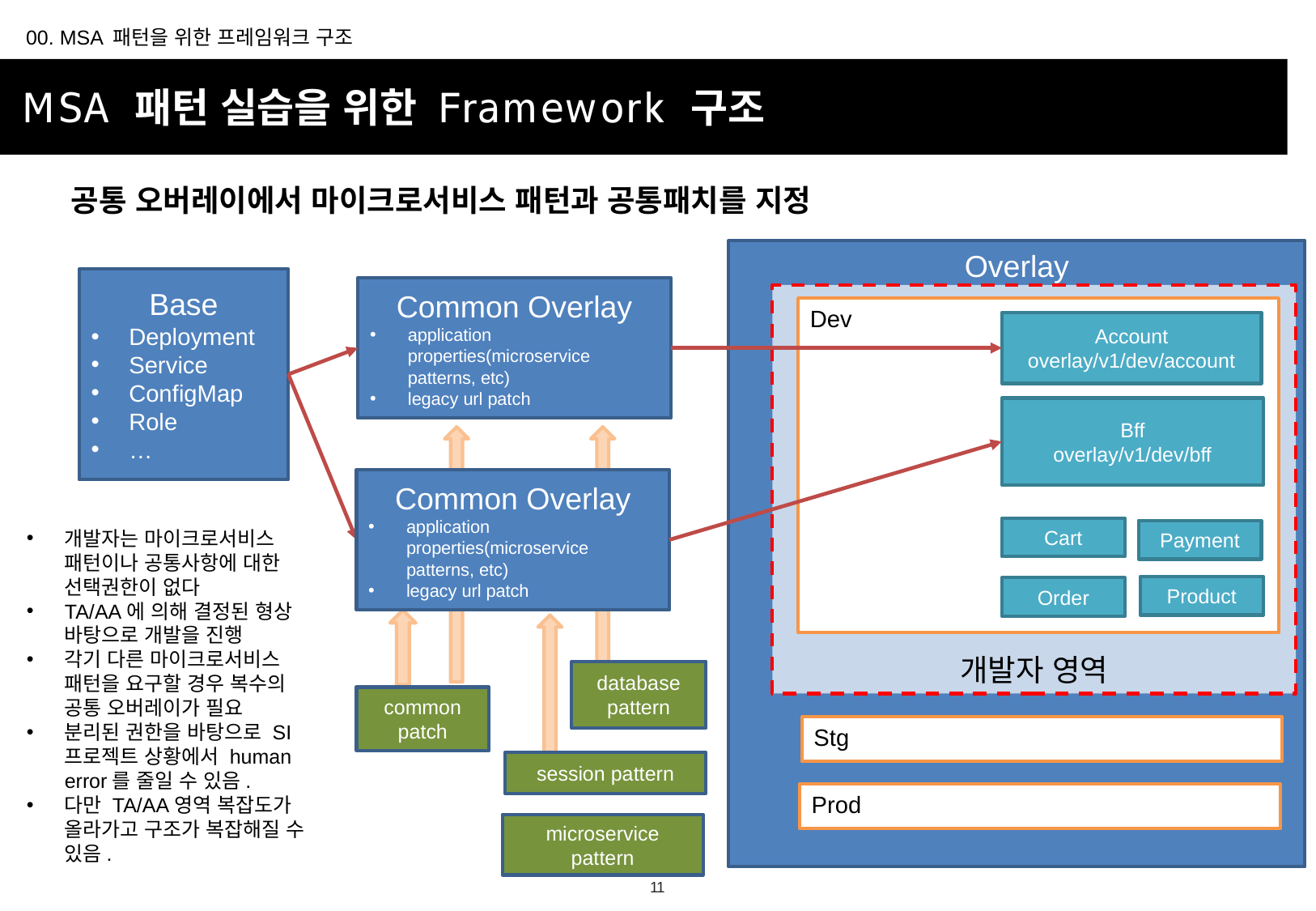

00. MSA 패턴을 위한 프레임워크 구조
MSA 패턴 실습을 위한 Framework 구조
공통 오버레이에서 마이크로서비스 패턴과 공통패치를 지정
Overlay
Base
Deployment
Service
ConfigMap
Role
…
Common Overlay
application properties(microservice patterns, etc)
legacy url patch
개발자 영역
Dev
Account
overlay/v1/dev/account
Bff
overlay/v1/dev/bff

Common Overlay
application properties(microservice patterns, etc)
legacy url patch
Cart
개발자는 마이크로서비스 패턴이나 공통사항에 대한 선택권한이 없다
TA/AA에 의해 결정된 형상 바탕으로 개발을 진행
각기 다른 마이크로서비스 패턴을 요구할 경우 복수의 공통 오버레이가 필요
분리된 권한을 바탕으로 SI프로젝트 상황에서 human error를 줄일 수 있음.
다만 TA/AA영역 복잡도가 올라가고 구조가 복잡해질 수 있음.
Payment
Product
Order

database
pattern
common
patch
Stg
session pattern
Prod
microservice
pattern